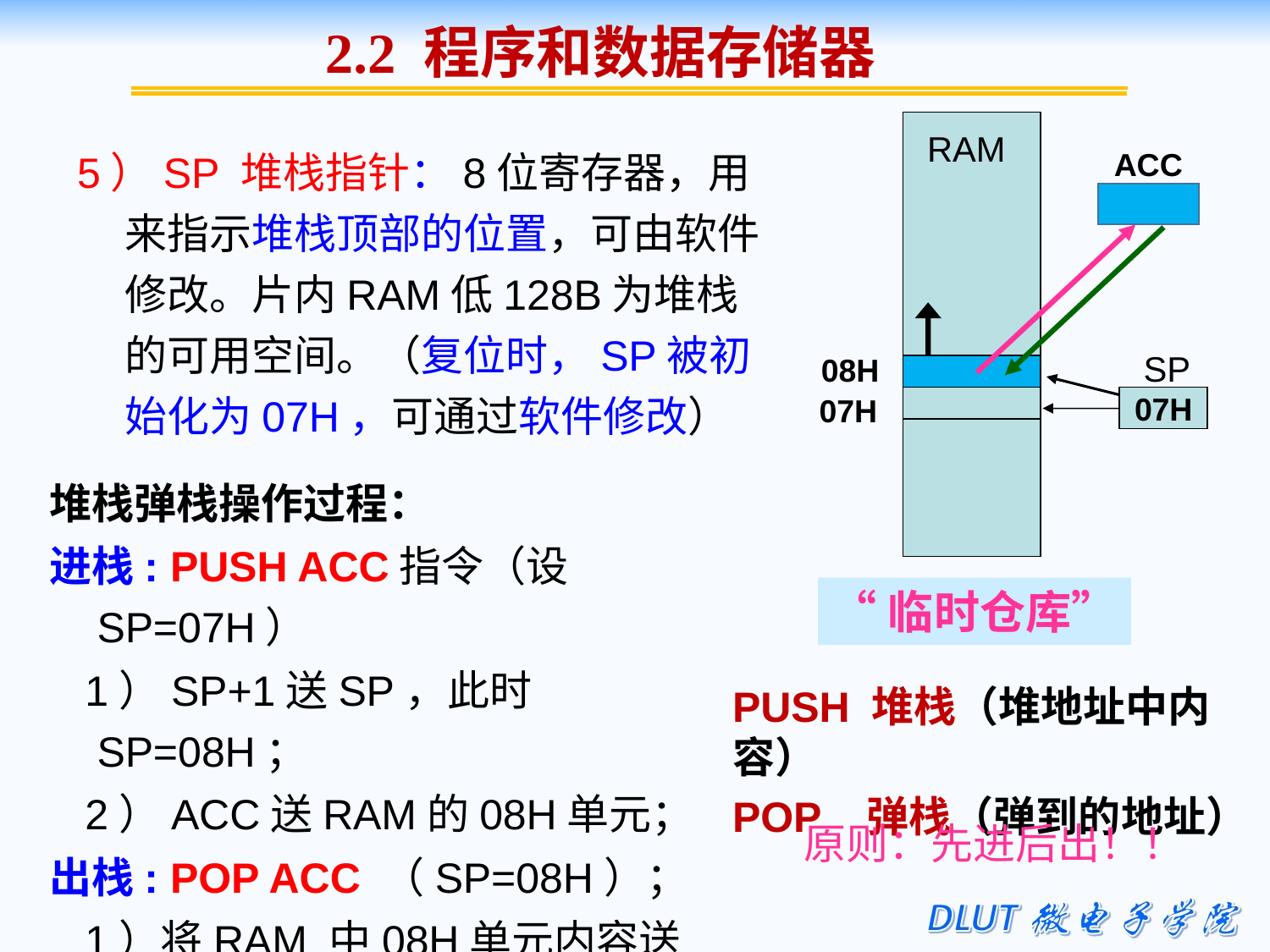

2.2 程序和数据存储器

RAM
SP

07H
07H

08H

“临时仓库”
5）SP 堆栈指针：8位寄存器，用来指示堆栈顶部的位置，可由软件修改。片内RAM低128B为堆栈的可用空间。（复位时，SP被初始化为07H，可通过软件修改）
ACC

堆栈弹栈操作过程：
进栈: PUSH ACC指令（设SP=07H）
   1）SP+1送SP，此时SP=08H；
   2）ACC送RAM的08H单元；
出栈: POP ACC （SP=08H）；
   1）将RAM 中08H单元内容送A；
   2）SP-1送SP ，此时SP=07H。
PUSH 堆栈（堆地址中内容）
POP   弹栈（弹到的地址）
原则：先进后出！！